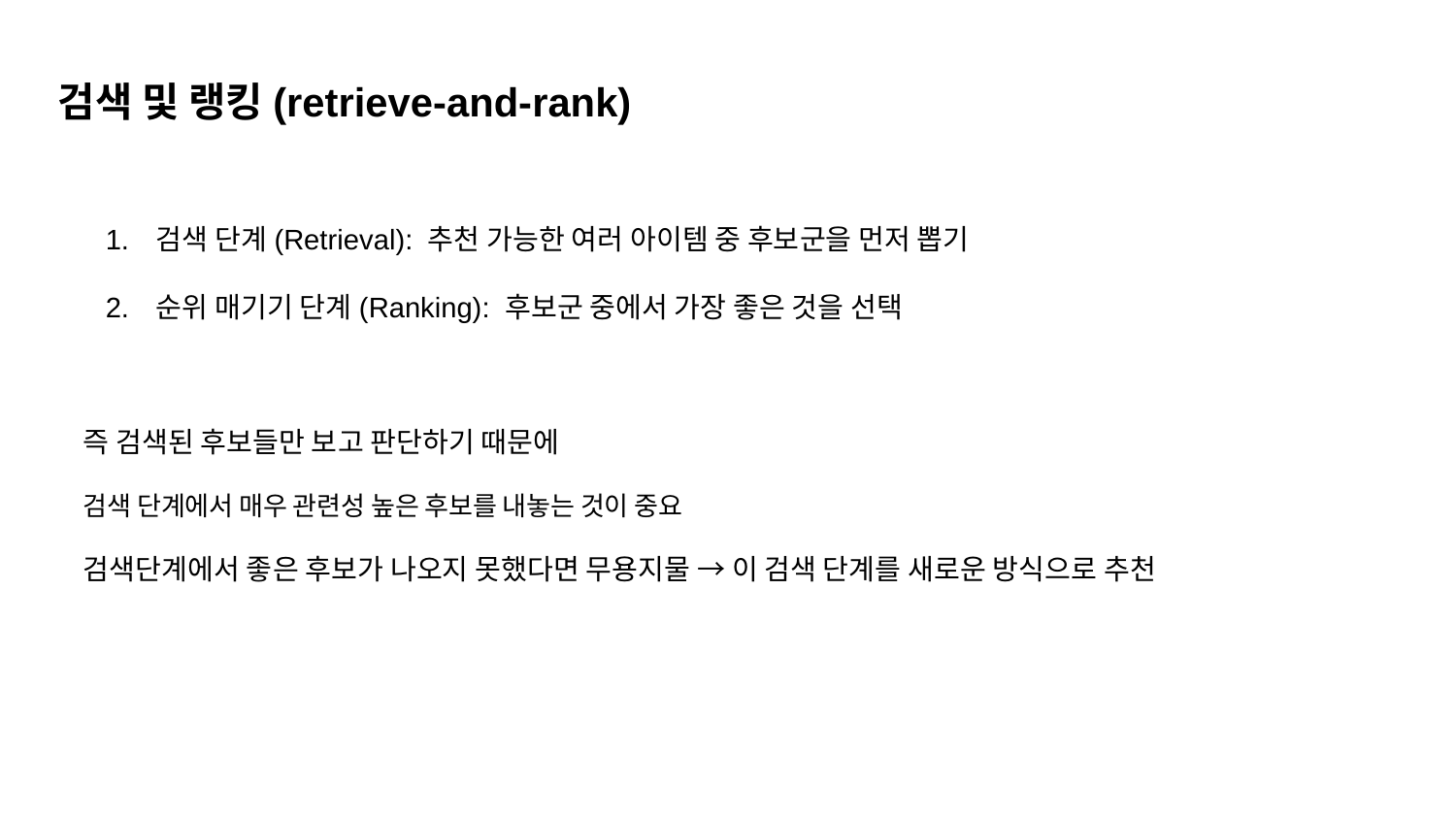

검색 및 랭킹(retrieve-and-rank)
검색 단계(Retrieval): 추천 가능한 여러 아이템 중 후보군을 먼저 뽑기

순위 매기기 단계(Ranking): 후보군 중에서 가장 좋은 것을 선택

즉 검색된 후보들만 보고 판단하기 때문에
검색 단계에서 매우 관련성 높은 후보를 내놓는 것이 중요
검색단계에서 좋은 후보가 나오지 못했다면 무용지물 → 이 검색 단계를 새로운 방식으로 추천